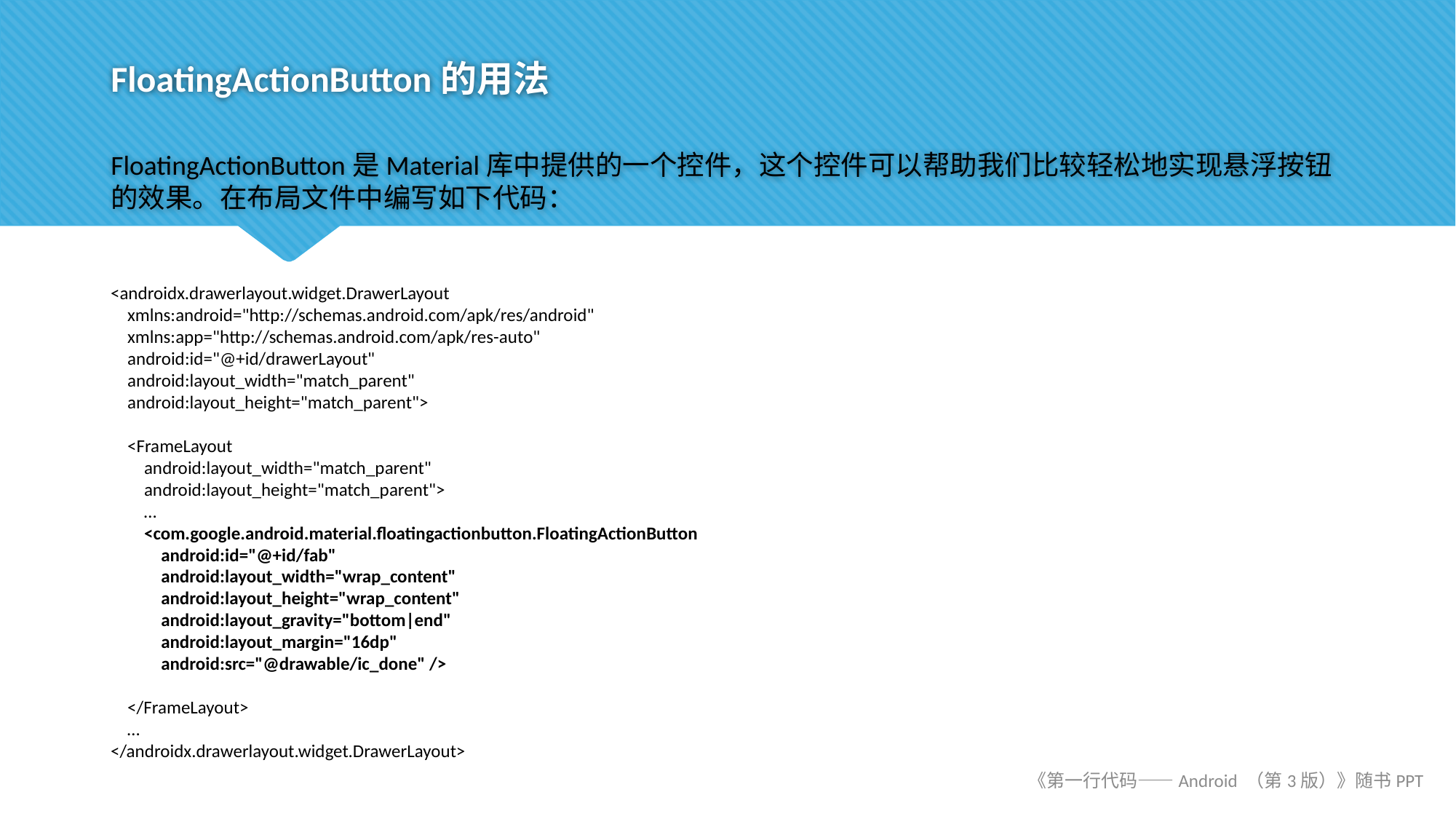

# FloatingActionButton的用法
FloatingActionButton是Material库中提供的一个控件，这个控件可以帮助我们比较轻松地实现悬浮按钮的效果。在布局文件中编写如下代码：
<androidx.drawerlayout.widget.DrawerLayout
    xmlns:android="http://schemas.android.com/apk/res/android"
    xmlns:app="http://schemas.android.com/apk/res-auto"
    android:id="@+id/drawerLayout"
    android:layout_width="match_parent"
    android:layout_height="match_parent">

    <FrameLayout
        android:layout_width="match_parent"
        android:layout_height="match_parent">
        …
        <com.google.android.material.floatingactionbutton.FloatingActionButton
            android:id="@+id/fab"
            android:layout_width="wrap_content"
            android:layout_height="wrap_content"
            android:layout_gravity="bottom|end"
            android:layout_margin="16dp"
            android:src="@drawable/ic_done" />

    </FrameLayout>
    …
</androidx.drawerlayout.widget.DrawerLayout>